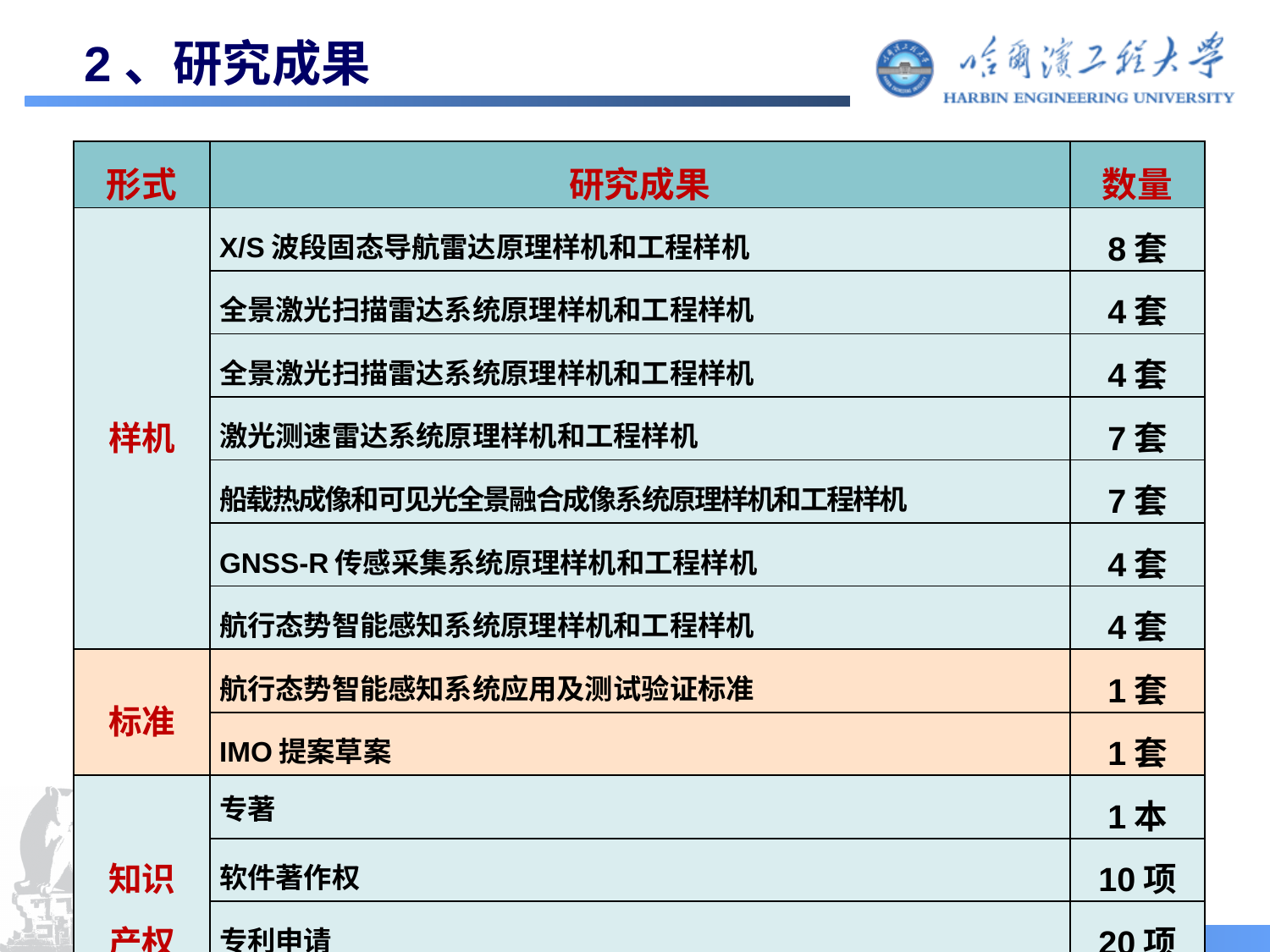

# 2、研究成果
| 形式 | 研究成果 | 数量 |
| --- | --- | --- |
| 样机 | X/S波段固态导航雷达原理样机和工程样机 | 8套 |
|  | 全景激光扫描雷达系统原理样机和工程样机 | 4套 |
|  | 全景激光扫描雷达系统原理样机和工程样机 | 4套 |
|  | 激光测速雷达系统原理样机和工程样机 | 7套 |
|  | 船载热成像和可见光全景融合成像系统原理样机和工程样机 | 7套 |
|  | GNSS-R传感采集系统原理样机和工程样机 | 4套 |
|  | 航行态势智能感知系统原理样机和工程样机 | 4套 |
| 标准 | 航行态势智能感知系统应用及测试验证标准 | 1套 |
|  | IMO提案草案 | 1套 |
| 知识 产权 | 专著 | 1本 |
|  | 软件著作权 | 10项 |
|  | 专利申请 | 20项 |
|  | 学术论文 | 10篇 |